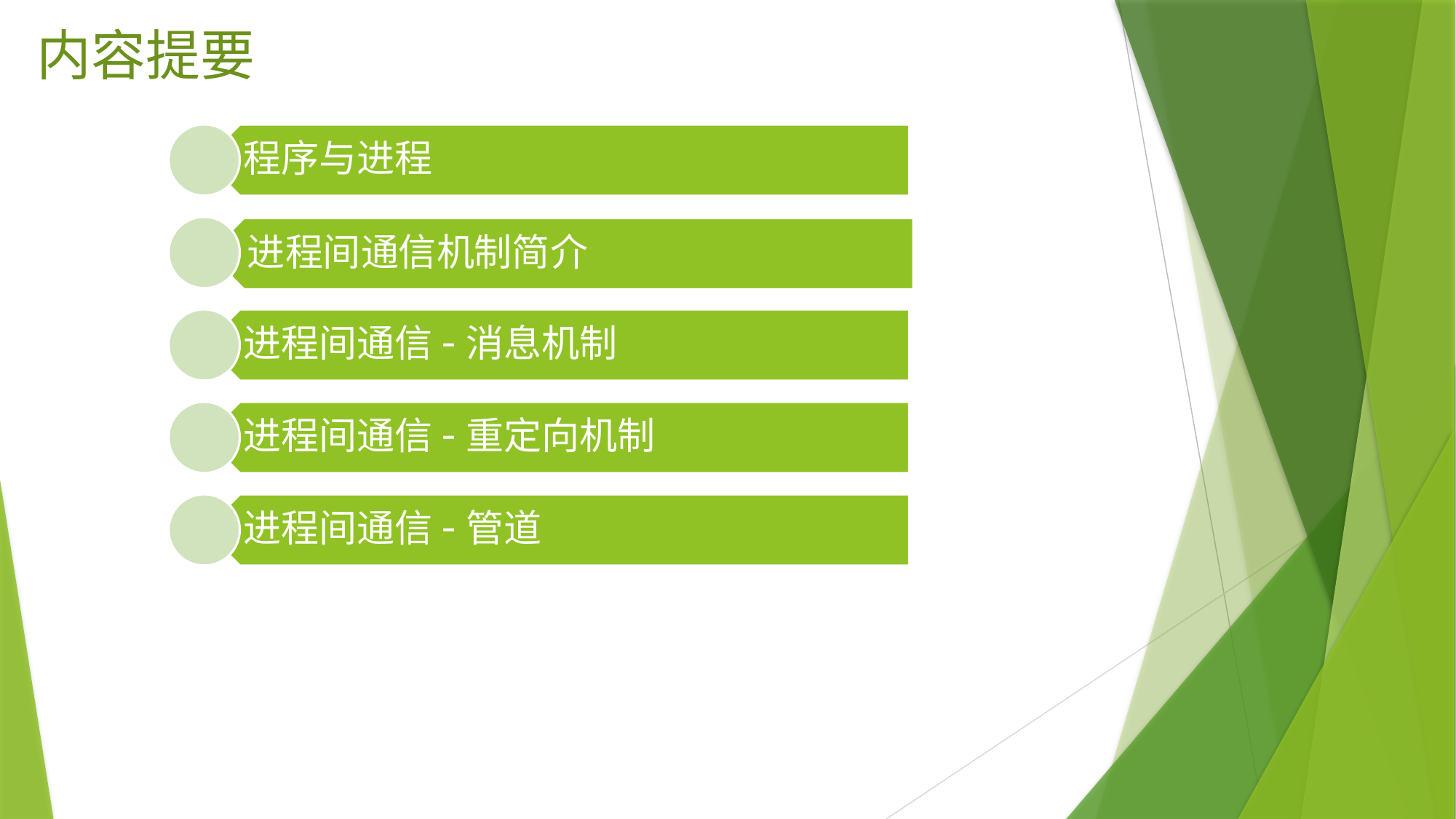

# 内容提要
程序与进程
进程间通信机制简介
进程间通信-消息机制
进程间通信-重定向机制
进程间通信-管道